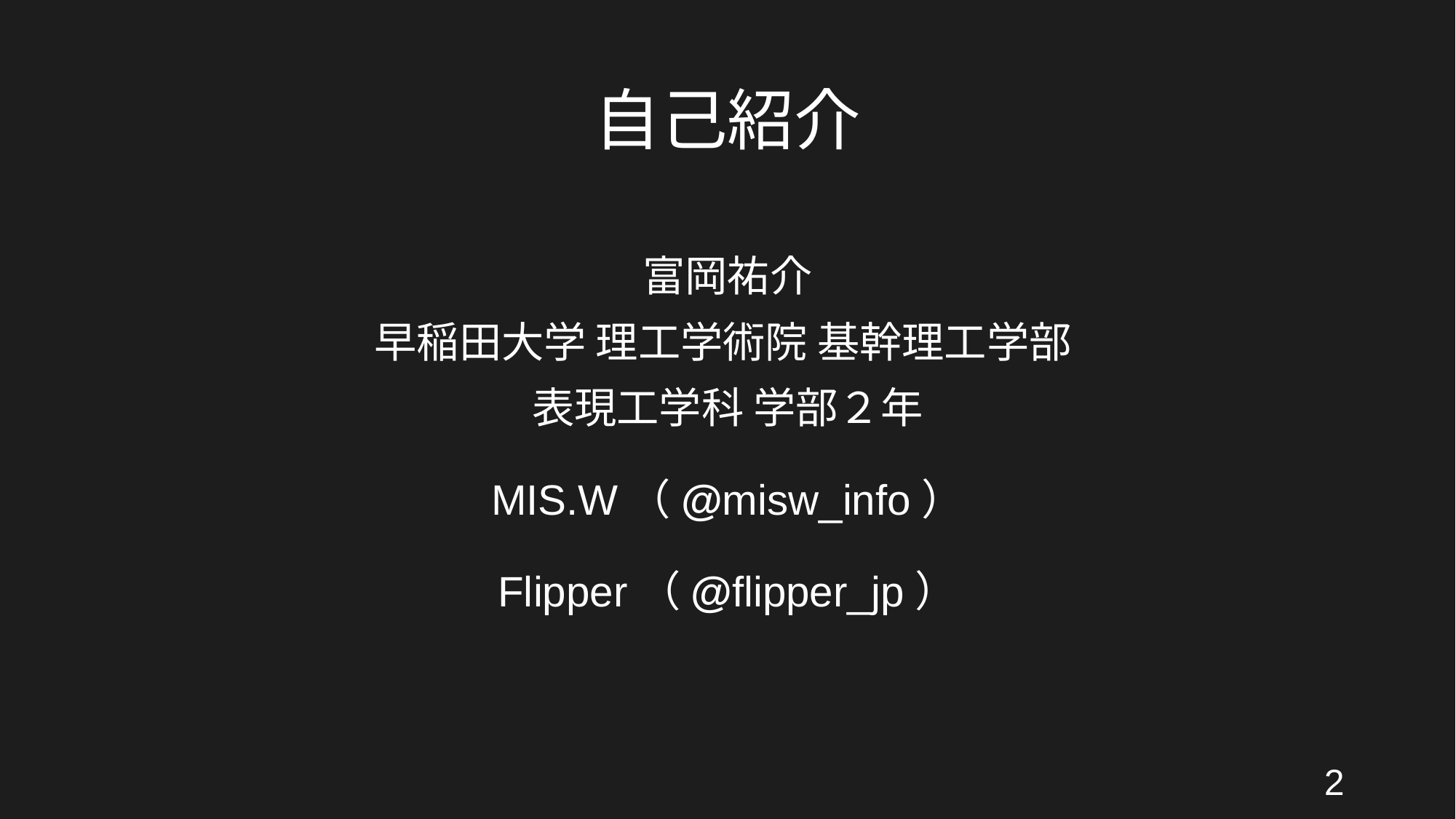

# 自己紹介
富岡祐介
早稲田大学 理工学術院 基幹理工学部
表現工学科 学部２年
MIS.W（@misw_info）
Flipper（@flipper_jp）
2